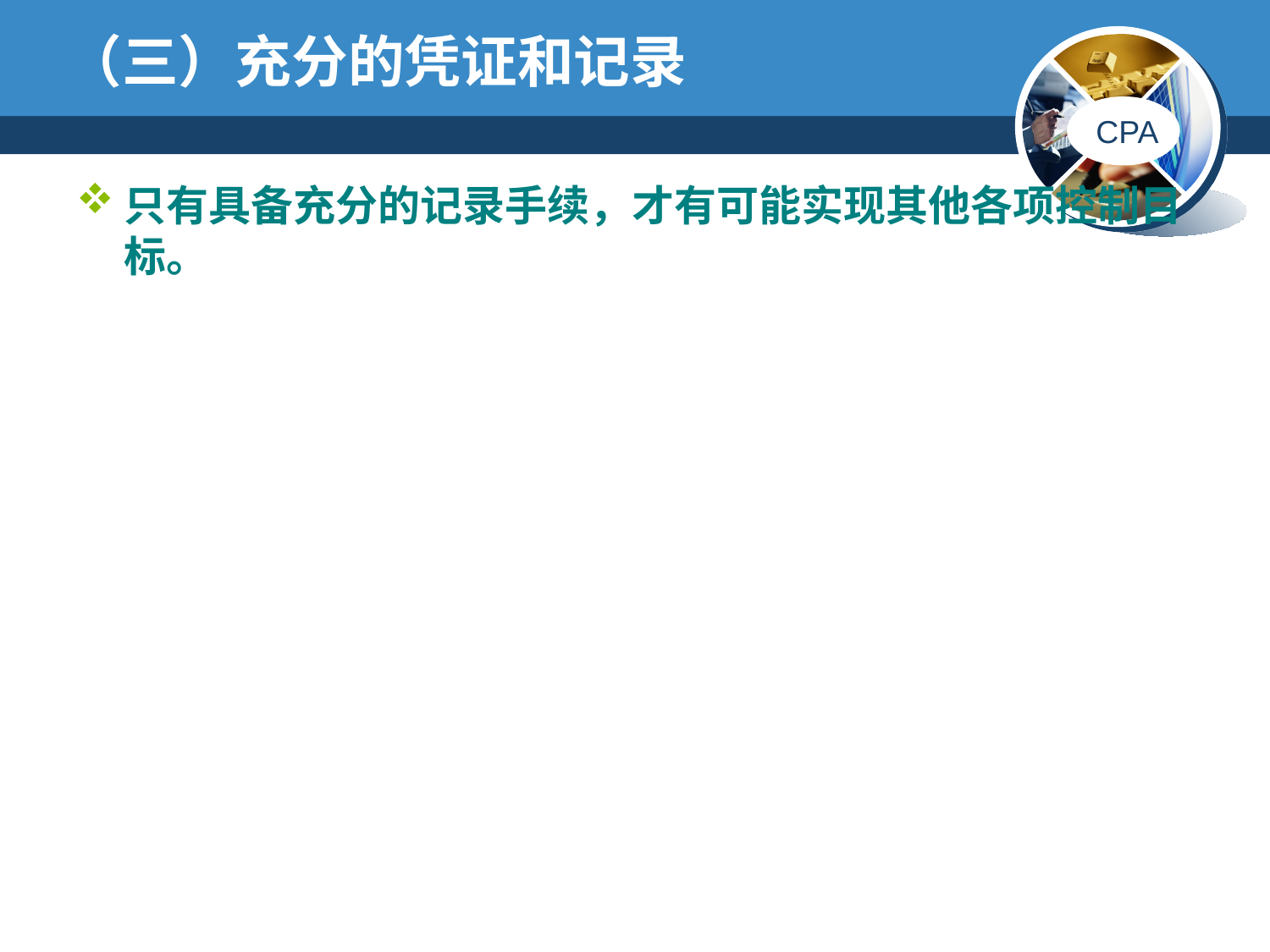

# （三）充分的凭证和记录
只有具备充分的记录手续，才有可能实现其他各项控制目标。